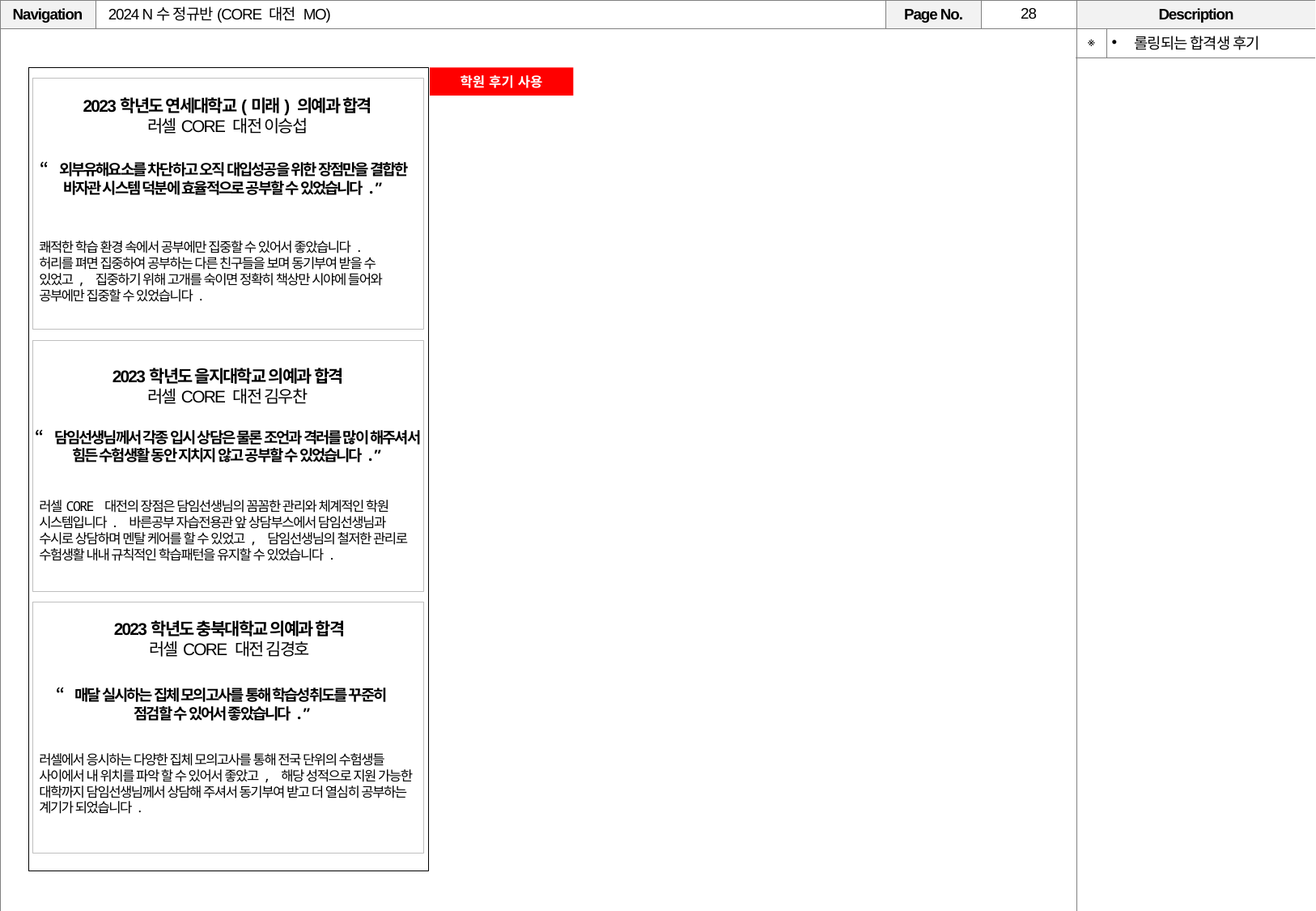

# 2024 N수 정규반(CORE 대전 MO)
| ※ | 롤링되는 합격생 후기 |
| --- | --- |

학원 후기 사용

2023학년도 연세대학교(미래) 의예과 합격
러셀CORE 대전 이승섭
“외부유해요소를 차단하고 오직 대입성공을 위한 장점만을 결합한 바자관 시스템 덕분에 효율적으로 공부할 수 있었습니다.”
쾌적한 학습 환경 속에서 공부에만 집중할 수 있어서 좋았습니다. 허리를 펴면 집중하여 공부하는 다른 친구들을 보며 동기부여 받을 수 있었고, 집중하기 위해 고개를 숙이면 정확히 책상만 시야에 들어와 공부에만 집중할 수 있었습니다.

2023학년도 을지대학교 의예과 합격
러셀CORE 대전 김우찬
“담임선생님께서 각종 입시 상담은 물론 조언과 격러를 많이 해주셔서 힘든 수험생활 동안 지치지 않고 공부할 수 있었습니다.”
러셀CORE 대전의 장점은 담임선생님의 꼼꼼한 관리와 체계적인 학원 시스템입니다. 바른공부 자습전용관 앞 상담부스에서 담임선생님과 수시로 상담하며 멘탈 케어를 할 수 있었고, 담임선생님의 철저한 관리로 수험생활 내내 규칙적인 학습패턴을 유지할 수 있었습니다.

2023학년도 충북대학교 의예과 합격
러셀CORE 대전 김경호
“매달 실시하는 집체 모의고사를 통해 학습성취도를 꾸준히
점검할 수 있어서 좋았습니다.”
러셀에서 응시하는 다양한 집체 모의고사를 통해 전국 단위의 수험생들 사이에서 내 위치를 파악 할 수 있어서 좋았고, 해당 성적으로 지원 가능한 대학까지 담임선생님께서 상담해 주셔서 동기부여 받고 더 열심히 공부하는 계기가 되었습니다.